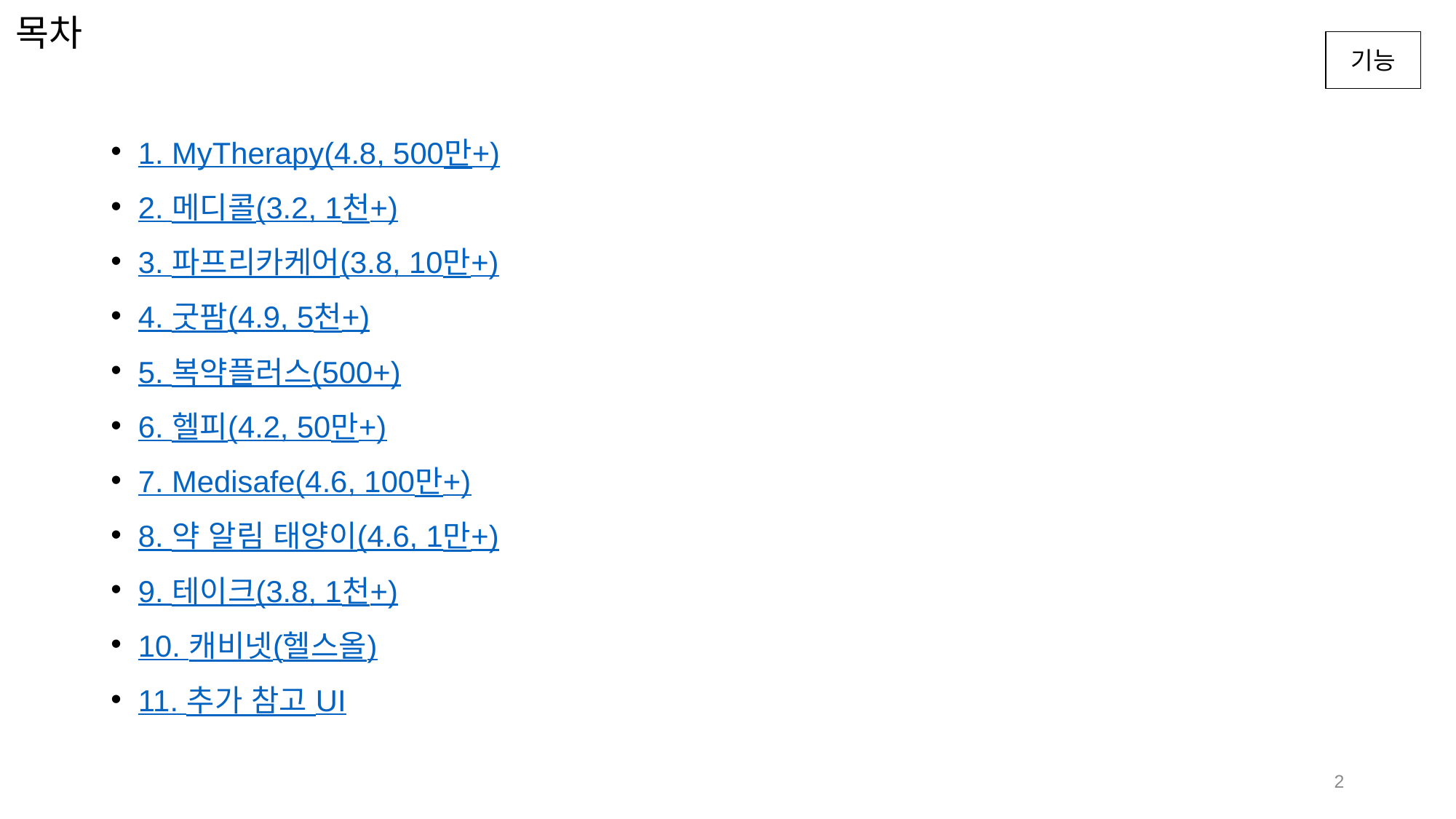

# 목차
1. MyTherapy(4.8, 500만+)
2. 메디콜(3.2, 1천+)
3. 파프리카케어(3.8, 10만+)
4. 굿팜(4.9, 5천+)
5. 복약플러스(500+)
6. 헬피(4.2, 50만+)
7. Medisafe(4.6, 100만+)
8. 약 알림 태양이(4.6, 1만+)
9. 테이크(3.8, 1천+)
10. 캐비넷(헬스올)
11. 추가 참고 UI

2